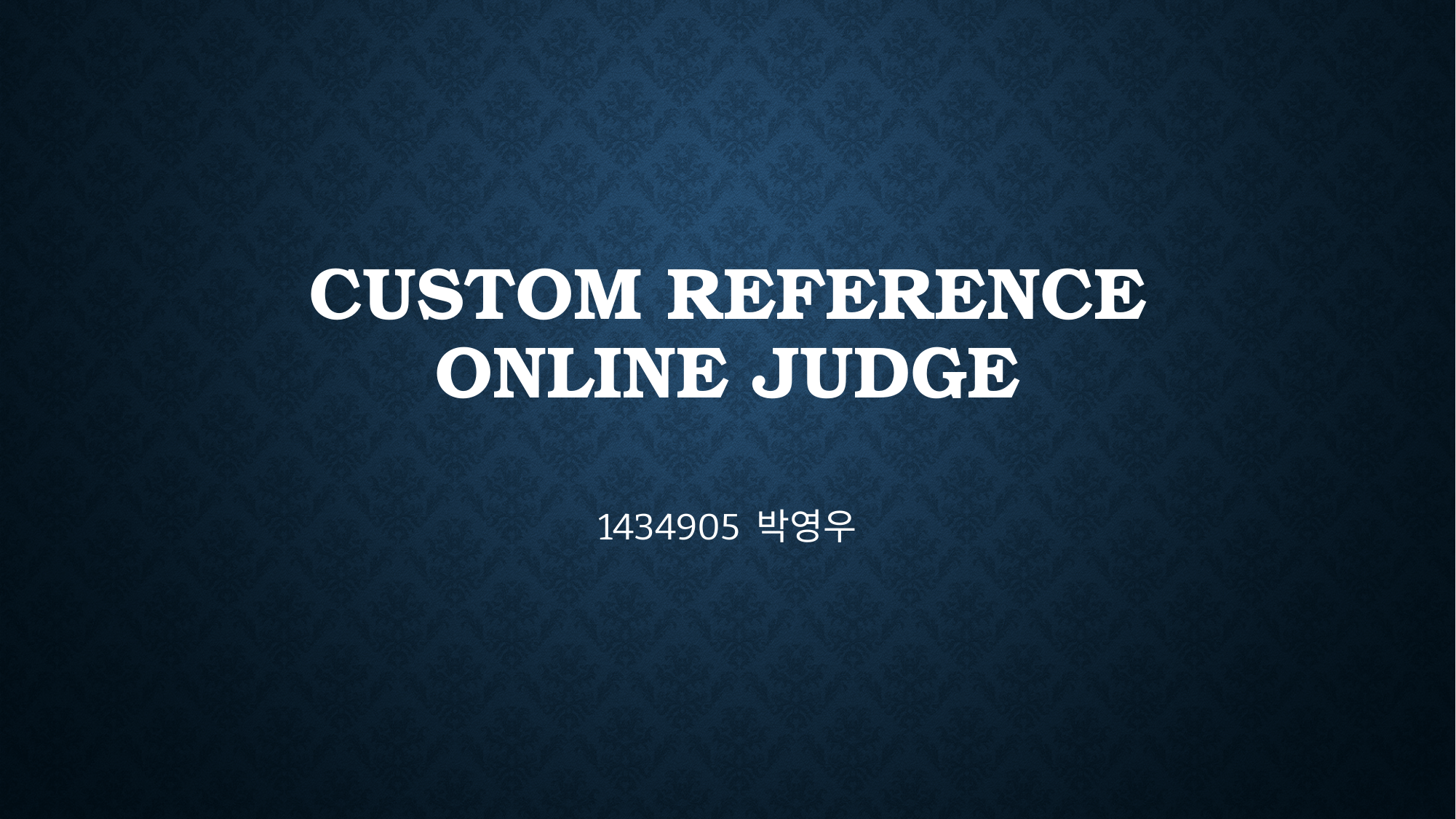

# CUSTOM REFERENCE ONLINE JUDGE

1434905 박영우